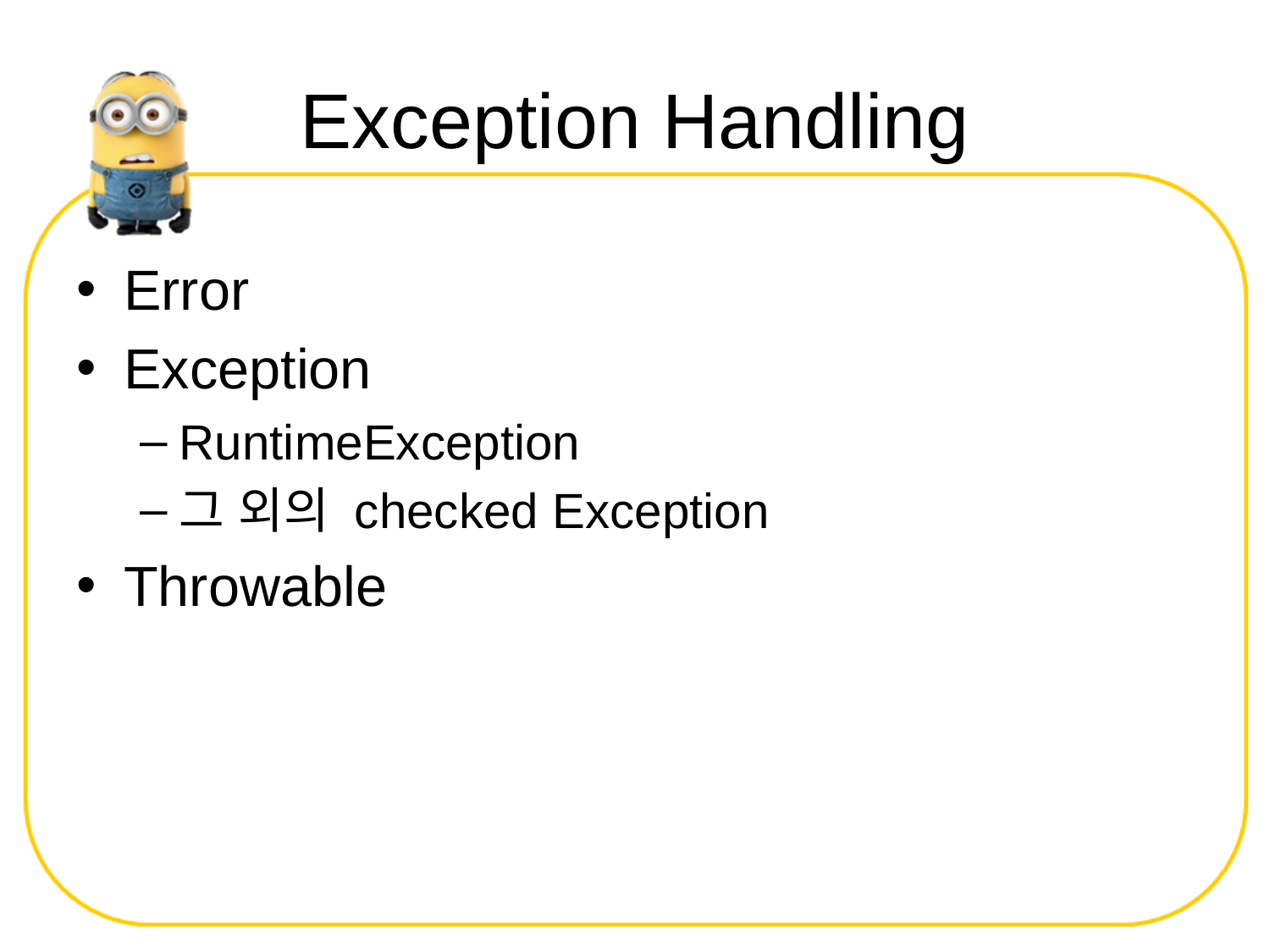

# Exception Handling
Error
Exception
RuntimeException
그 외의 checked Exception
Throwable